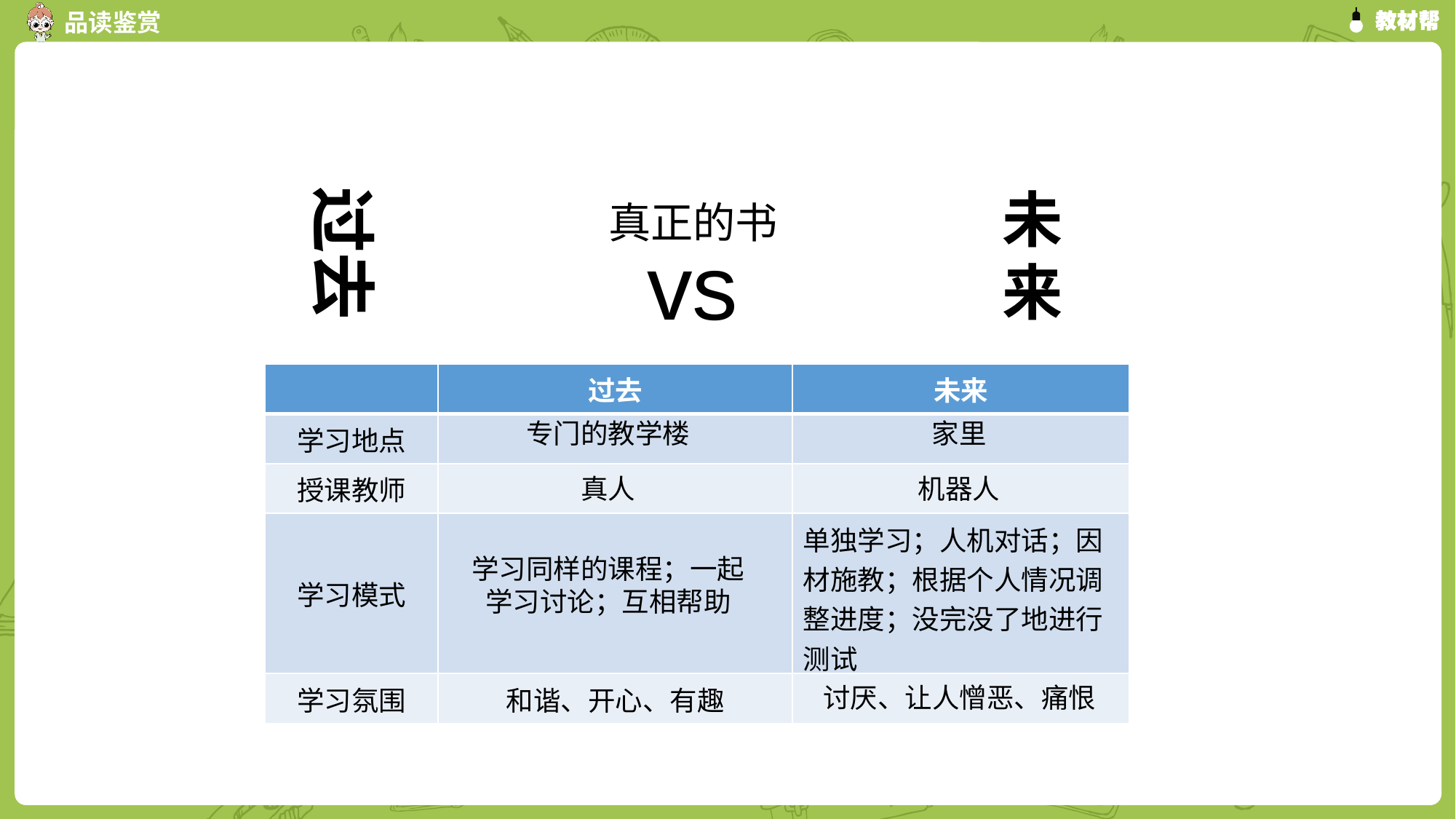

过去
未
来
真正的书
vs
|  | 过去 | 未来 |
| --- | --- | --- |
| 学习地点 |  |  |
| 授课教师 |  |  |
| 学习模式 |  | 单独学习；人机对话；因材施教；根据个人情况调整进度；没完没了地进行测试 |
| 学习氛围 | 和谐、开心、有趣 |  |
专门的教学楼
家里
真人
机器人
学习同样的课程；一起学习讨论；互相帮助
讨厌、让人憎恶、痛恨